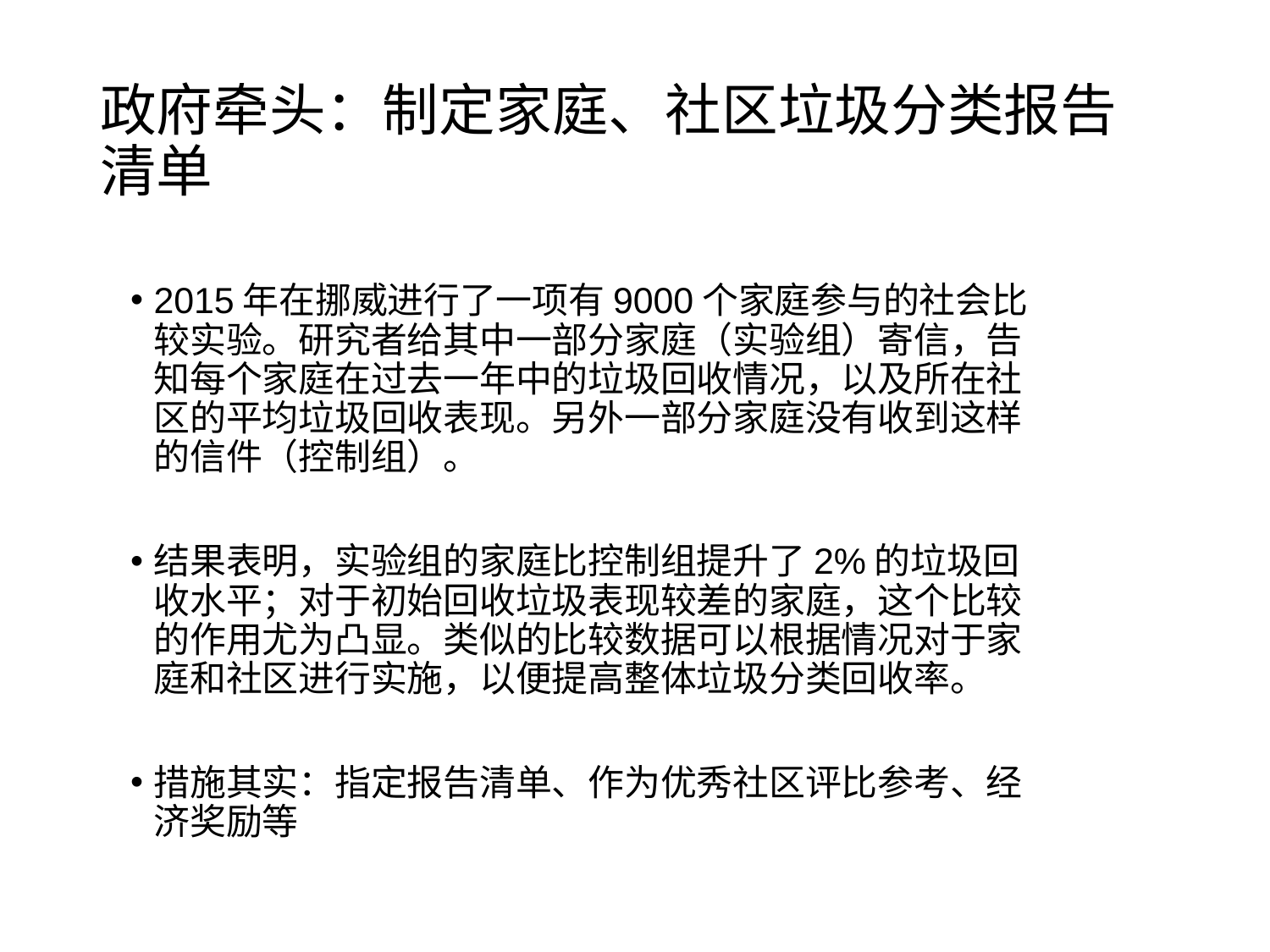

# 政府牵头：制定家庭、社区垃圾分类报告清单
2015年在挪威进行了一项有9000个家庭参与的社会比较实验。研究者给其中一部分家庭（实验组）寄信，告知每个家庭在过去一年中的垃圾回收情况，以及所在社区的平均垃圾回收表现。另外一部分家庭没有收到这样的信件（控制组）。

结果表明，实验组的家庭比控制组提升了2%的垃圾回收水平；对于初始回收垃圾表现较差的家庭，这个比较的作用尤为凸显。类似的比较数据可以根据情况对于家庭和社区进行实施，以便提高整体垃圾分类回收率。

措施其实：指定报告清单、作为优秀社区评比参考、经济奖励等